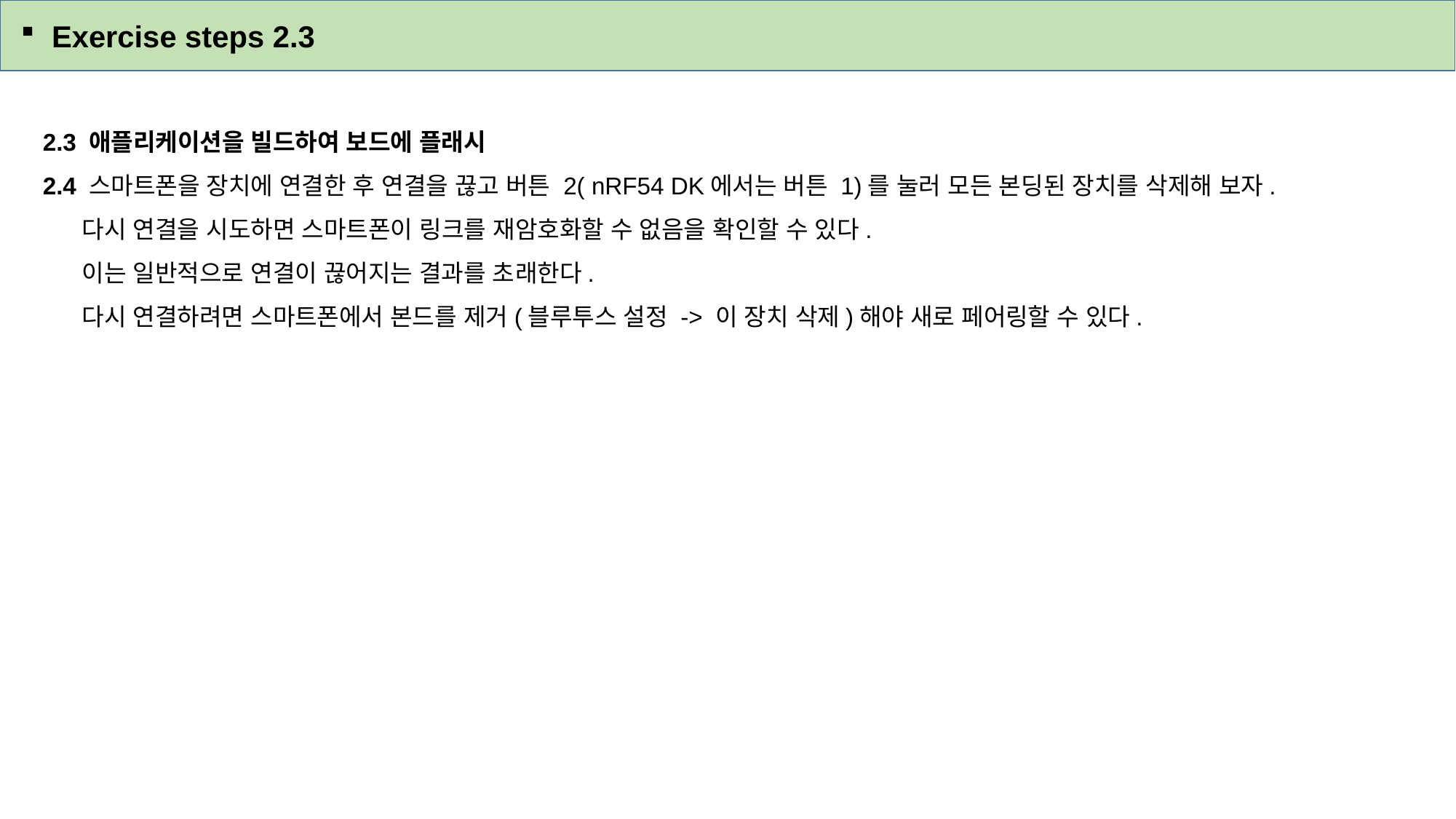

Exercise steps 2.3
2.3 애플리케이션을 빌드하여 보드에 플래시
2.4 스마트폰을 장치에 연결한 후 연결을 끊고 버튼 2( nRF54 DK에서는 버튼 1)를 눌러 모든 본딩된 장치를 삭제해 보자.
     다시 연결을 시도하면 스마트폰이 링크를 재암호화할 수 없음을 확인할 수 있다.
     이는 일반적으로 연결이 끊어지는 결과를 초래한다.
     다시 연결하려면 스마트폰에서 본드를 제거(블루투스 설정 -> 이 장치 삭제)해야 새로 페어링할 수 있다.